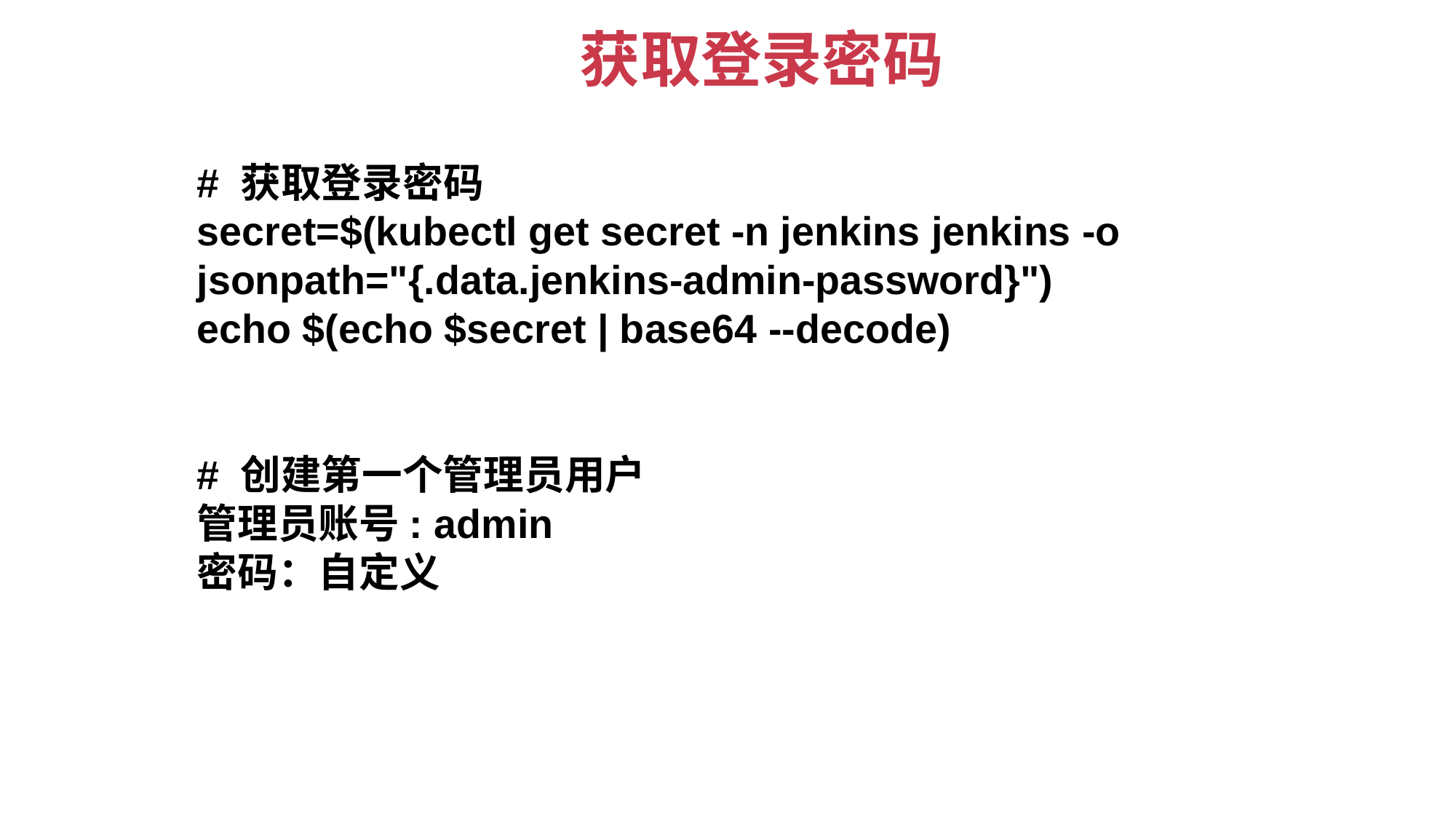

获取登录密码
# 获取登录密码
secret=$(kubectl get secret -n jenkins jenkins -o jsonpath="{.data.jenkins-admin-password}")
echo $(echo $secret | base64 --decode)

# 创建第一个管理员用户
管理员账号: admin
密码：自定义